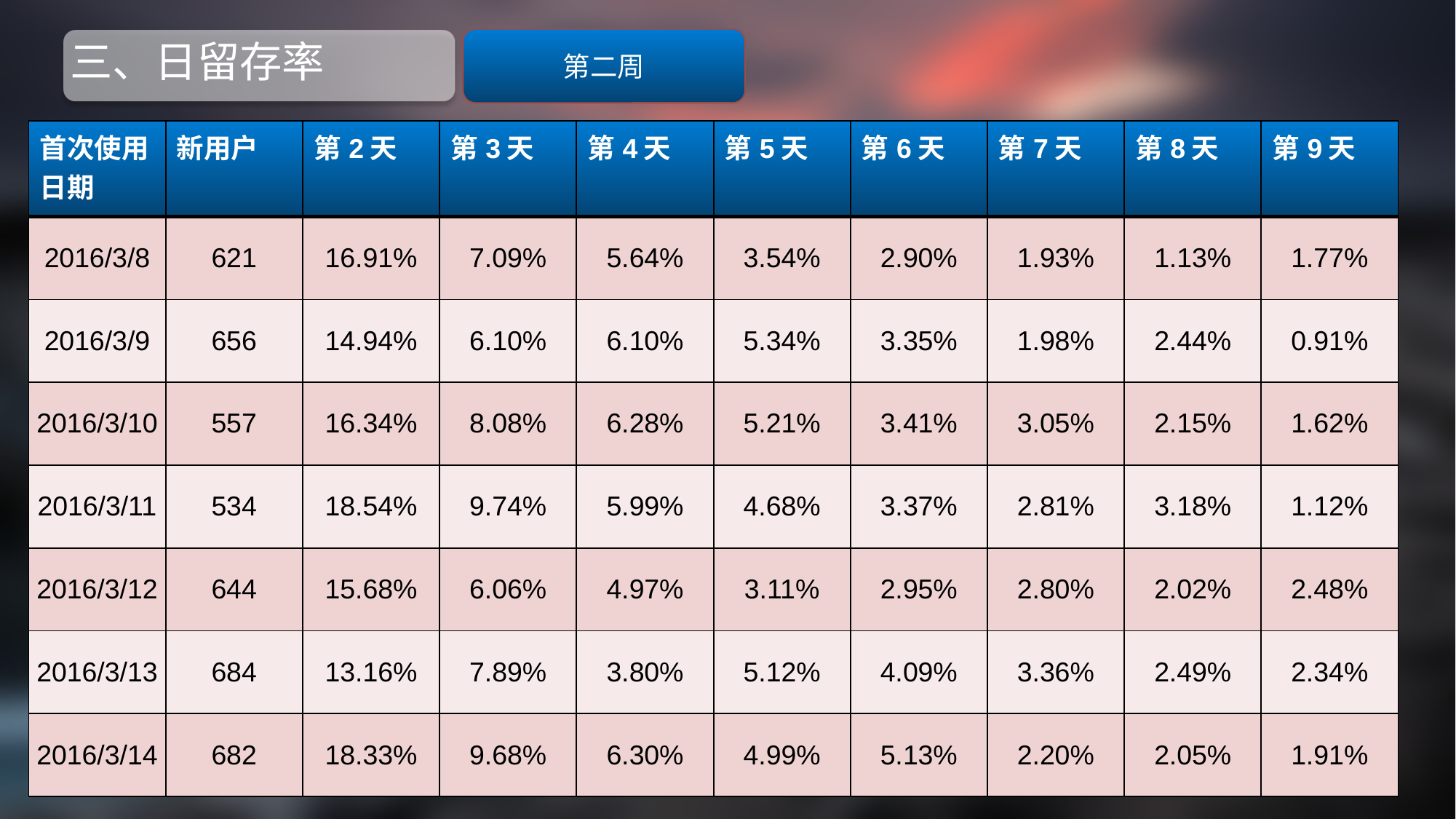

# 三、日留存率
第二周
| 首次使用日期 | 新用户 | 第2天 | 第3天 | 第4天 | 第5天 | 第6天 | 第7天 | 第8天 | 第9天 |
| --- | --- | --- | --- | --- | --- | --- | --- | --- | --- |
| 2016/3/8 | 621 | 16.91% | 7.09% | 5.64% | 3.54% | 2.90% | 1.93% | 1.13% | 1.77% |
| 2016/3/9 | 656 | 14.94% | 6.10% | 6.10% | 5.34% | 3.35% | 1.98% | 2.44% | 0.91% |
| 2016/3/10 | 557 | 16.34% | 8.08% | 6.28% | 5.21% | 3.41% | 3.05% | 2.15% | 1.62% |
| 2016/3/11 | 534 | 18.54% | 9.74% | 5.99% | 4.68% | 3.37% | 2.81% | 3.18% | 1.12% |
| 2016/3/12 | 644 | 15.68% | 6.06% | 4.97% | 3.11% | 2.95% | 2.80% | 2.02% | 2.48% |
| 2016/3/13 | 684 | 13.16% | 7.89% | 3.80% | 5.12% | 4.09% | 3.36% | 2.49% | 2.34% |
| 2016/3/14 | 682 | 18.33% | 9.68% | 6.30% | 4.99% | 5.13% | 2.20% | 2.05% | 1.91% |